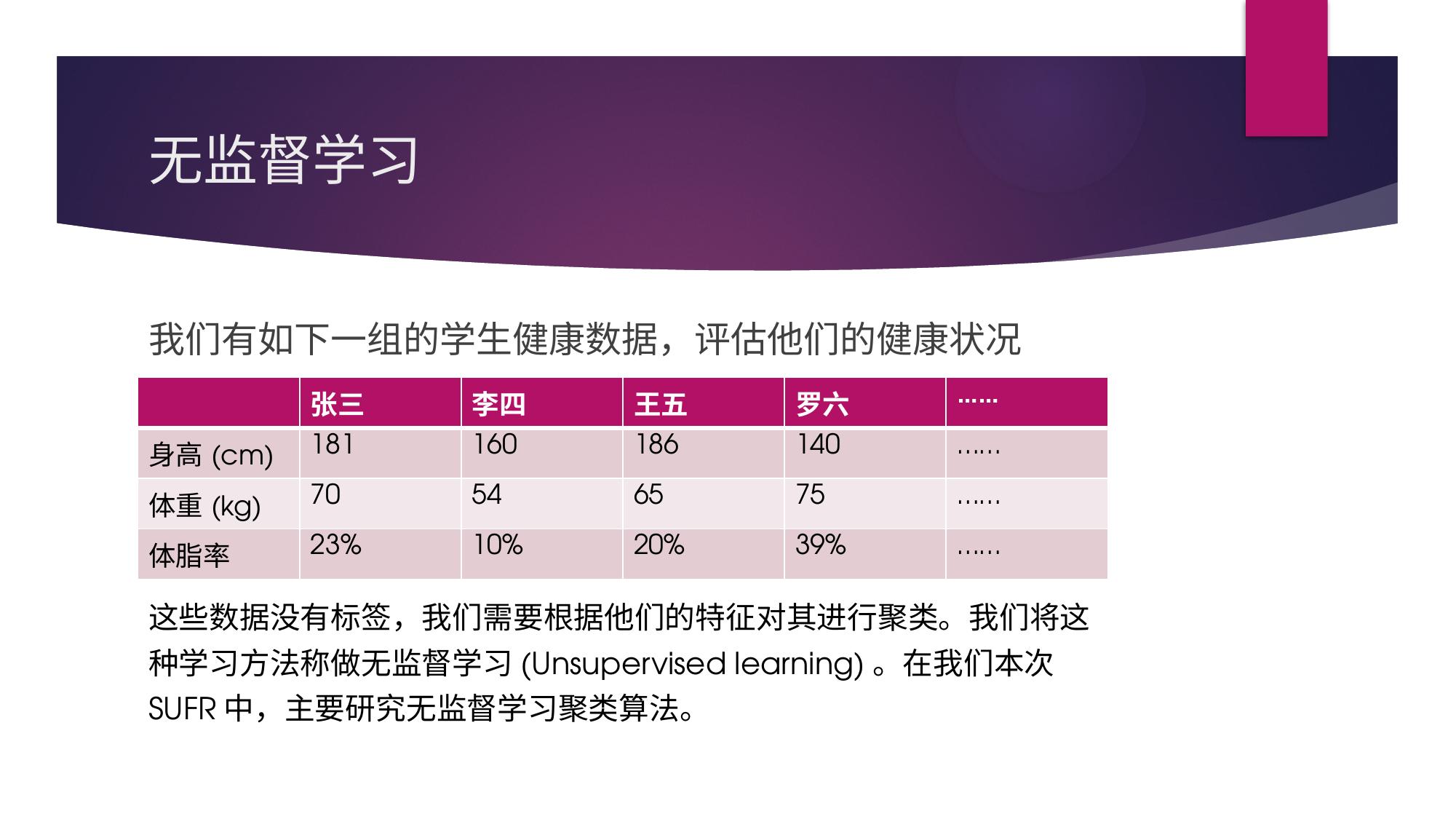

# 无监督学习
我们有如下一组的学生健康数据，评估他们的健康状况

|  | 张三 | 李四 | 王五 | 罗六 | …… |
| --- | --- | --- | --- | --- | --- |
| 身高(cm) | 181 | 160 | 186 | 140 | …… |
| 体重(kg) | 70 | 54 | 65 | 75 | …… |
| 体脂率 | 23% | 10% | 20% | 39% | …… |
这些数据没有标签，我们需要根据他们的特征对其进行聚类。我们将这种学习方法称做无监督学习(Unsupervised learning)。在我们本次SUFR中，主要研究无监督学习聚类算法。